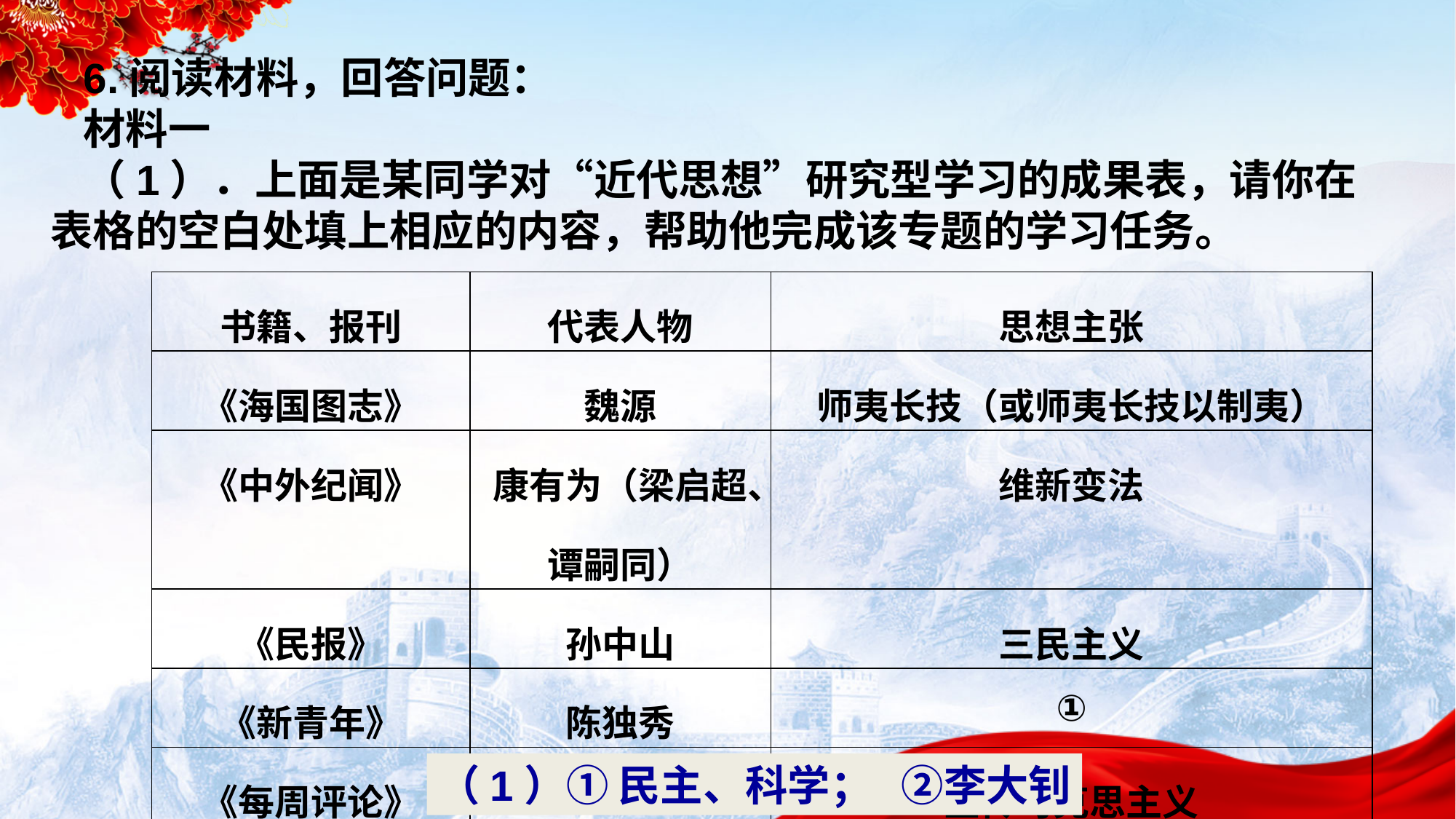

6.阅读材料，回答问题：
材料一
（1）．上面是某同学对“近代思想”研究型学习的成果表，请你在表格的空白处填上相应的内容，帮助他完成该专题的学习任务。

| 书籍、报刊 | 代表人物 | 思想主张 |
| --- | --- | --- |
| 《海国图志》 | 魏源 | 师夷长技（或师夷长技以制夷） |
| 《中外纪闻》 | 康有为（梁启超、谭嗣同） | 维新变法 |
| 《民报》 | 孙中山 | 三民主义 |
| 《新青年》 | 陈独秀 | ① |
| 《每周评论》 | ② | 宣传马克思主义 |
（1）① 民主、科学；   ②李大钊